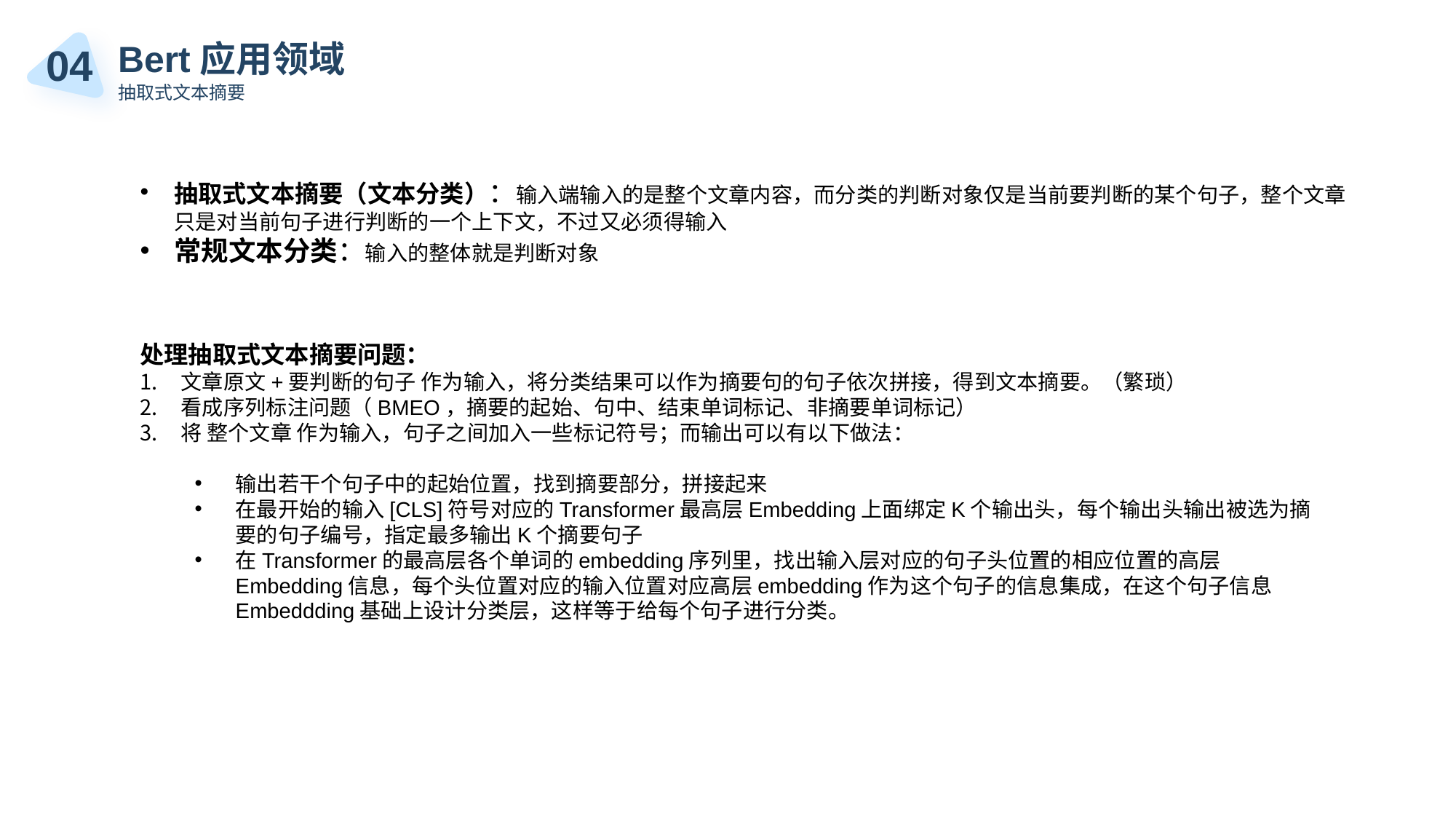

04
Bert应用领域
抽取式文本摘要
抽取式文本摘要（文本分类）：输入端输入的是整个文章内容，而分类的判断对象仅是当前要判断的某个句子，整个文章只是对当前句子进行判断的一个上下文，不过又必须得输入
常规文本分类：输入的整体就是判断对象
处理抽取式文本摘要问题：
文章原文+要判断的句子 作为输入，将分类结果可以作为摘要句的句子依次拼接，得到文本摘要。（繁琐）
看成序列标注问题（BMEO，摘要的起始、句中、结束单词标记、非摘要单词标记）
将 整个文章 作为输入，句子之间加入一些标记符号；而输出可以有以下做法：

输出若干个句子中的起始位置，找到摘要部分，拼接起来
在最开始的输入[CLS]符号对应的Transformer最高层Embedding上面绑定K个输出头，每个输出头输出被选为摘要的句子编号，指定最多输出K个摘要句子
在Transformer的最高层各个单词的embedding序列里，找出输入层对应的句子头位置的相应位置的高层Embedding信息，每个头位置对应的输入位置对应高层embedding作为这个句子的信息集成，在这个句子信息Embeddding基础上设计分类层，这样等于给每个句子进行分类。